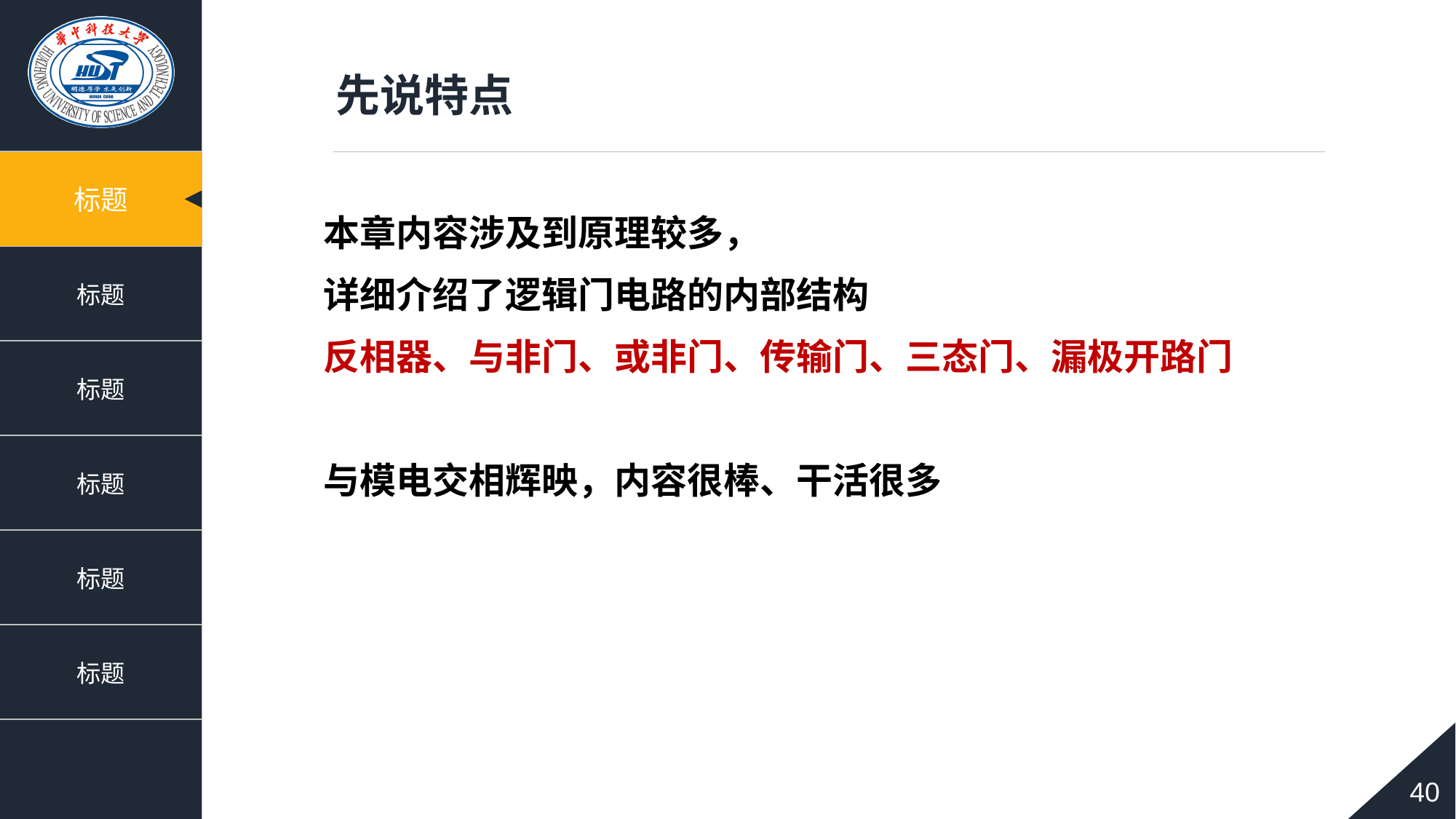

先说特点
本章内容涉及到原理较多，
详细介绍了逻辑门电路的内部结构
反相器、与非门、或非门、传输门、三态门、漏极开路门

与模电交相辉映，内容很棒、干活很多